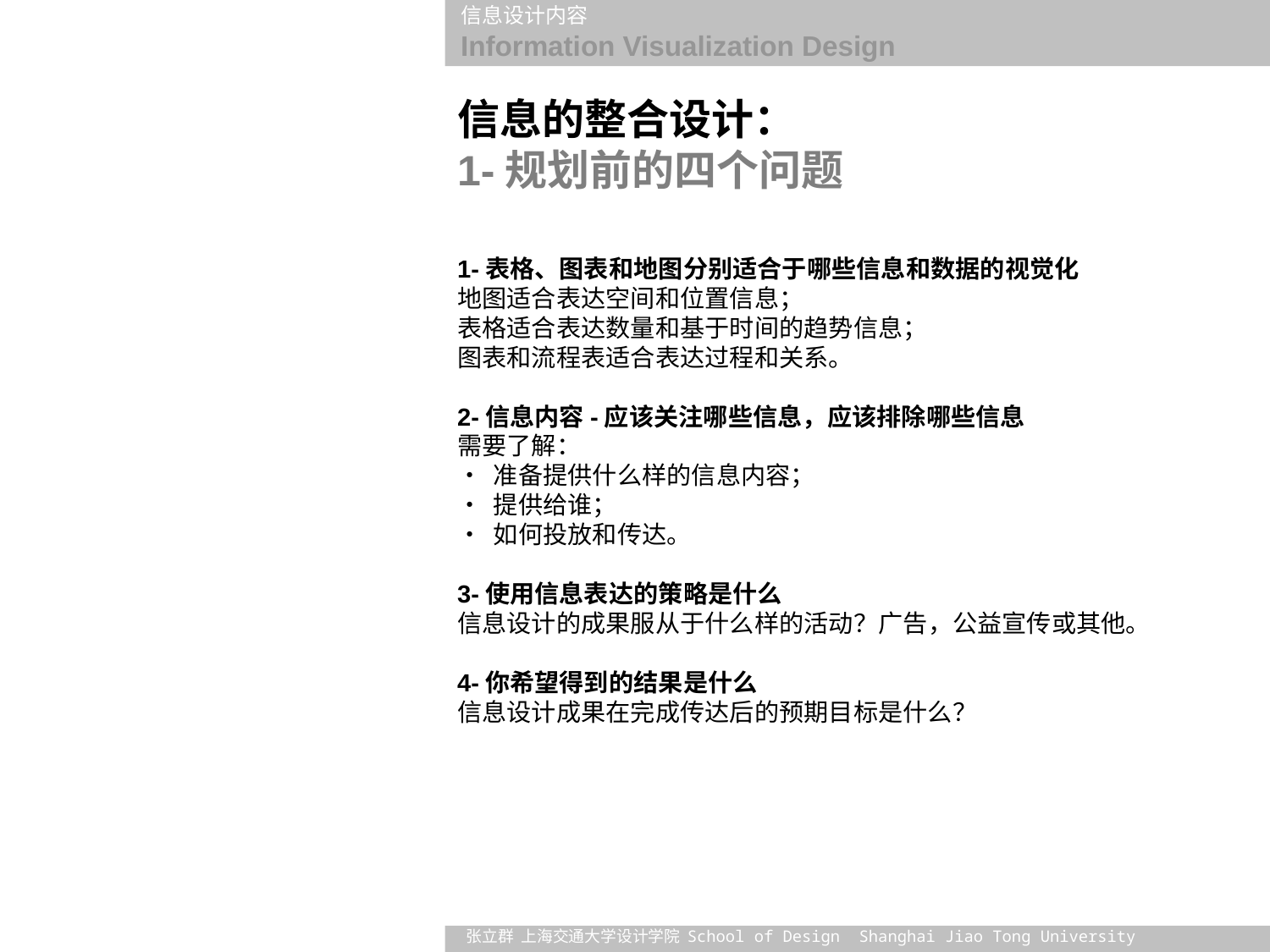

信息的整合设计：
1-规划前的四个问题

1-表格、图表和地图分别适合于哪些信息和数据的视觉化
地图适合表达空间和位置信息；
表格适合表达数量和基于时间的趋势信息；
图表和流程表适合表达过程和关系。

2-信息内容-应该关注哪些信息，应该排除哪些信息
需要了解：
• 准备提供什么样的信息内容；
• 提供给谁；
• 如何投放和传达。

3-使用信息表达的策略是什么
信息设计的成果服从于什么样的活动？广告，公益宣传或其他。

4-你希望得到的结果是什么
信息设计成果在完成传达后的预期目标是什么？